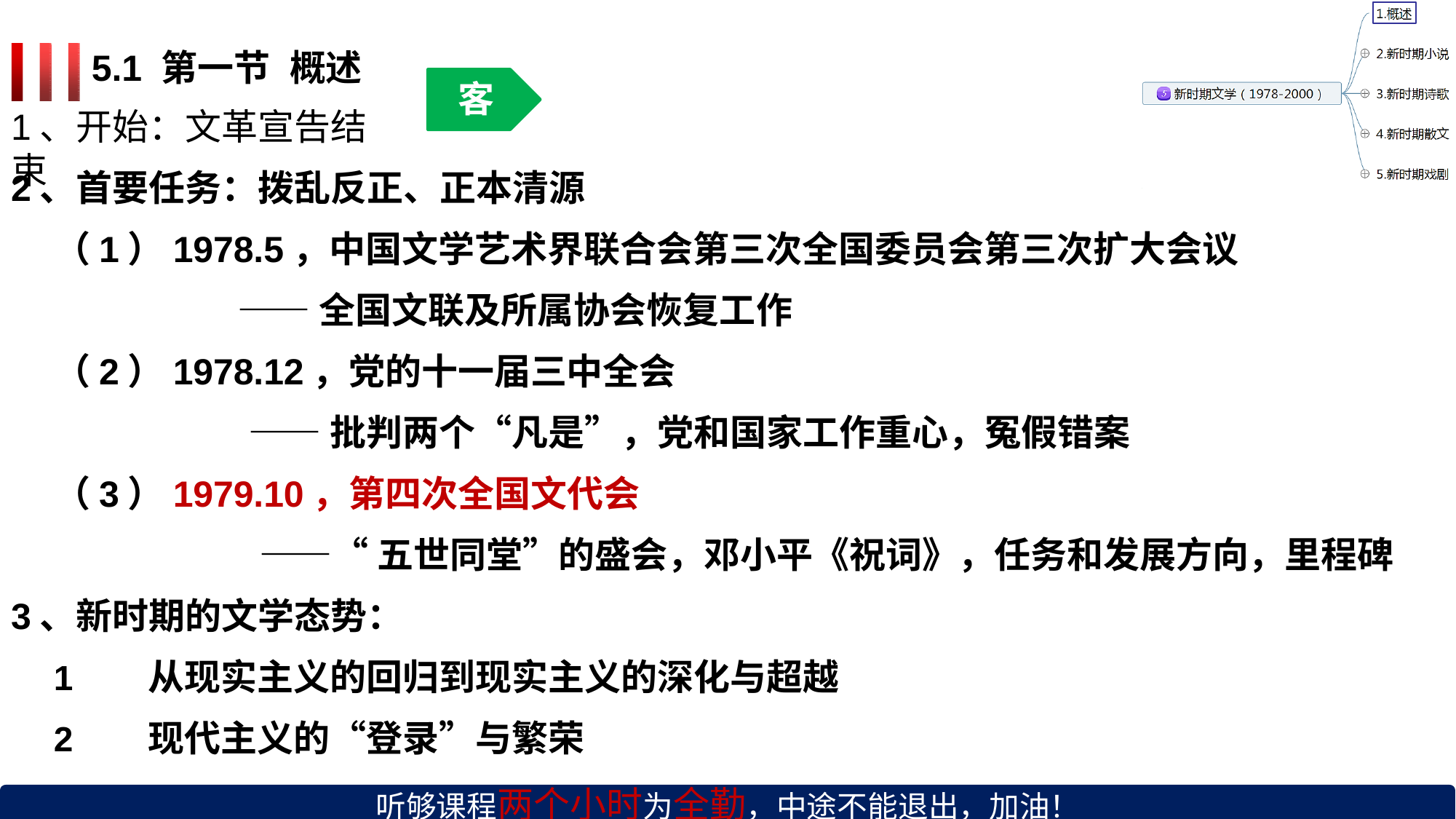

5.1 第一节	概述

客
1、开始：文革宣告结束
2、首要任务：拨乱反正、正本清源
（1）1978.5，中国文学艺术界联合会第三次全国委员会第三次扩大会议
——全国文联及所属协会恢复工作
（2）1978.12，党的十一届三中全会
——批判两个“凡是”，党和国家工作重心，冤假错案
（3）1979.10，第四次全国文代会
——“五世同堂”的盛会，邓小平《祝词》，任务和发展方向，里程碑
3、新时期的文学态势：
从现实主义的回归到现实主义的深化与超越
现代主义的“登录”与繁荣

听够课程两个小时为全勤，中途不能退出，加油！